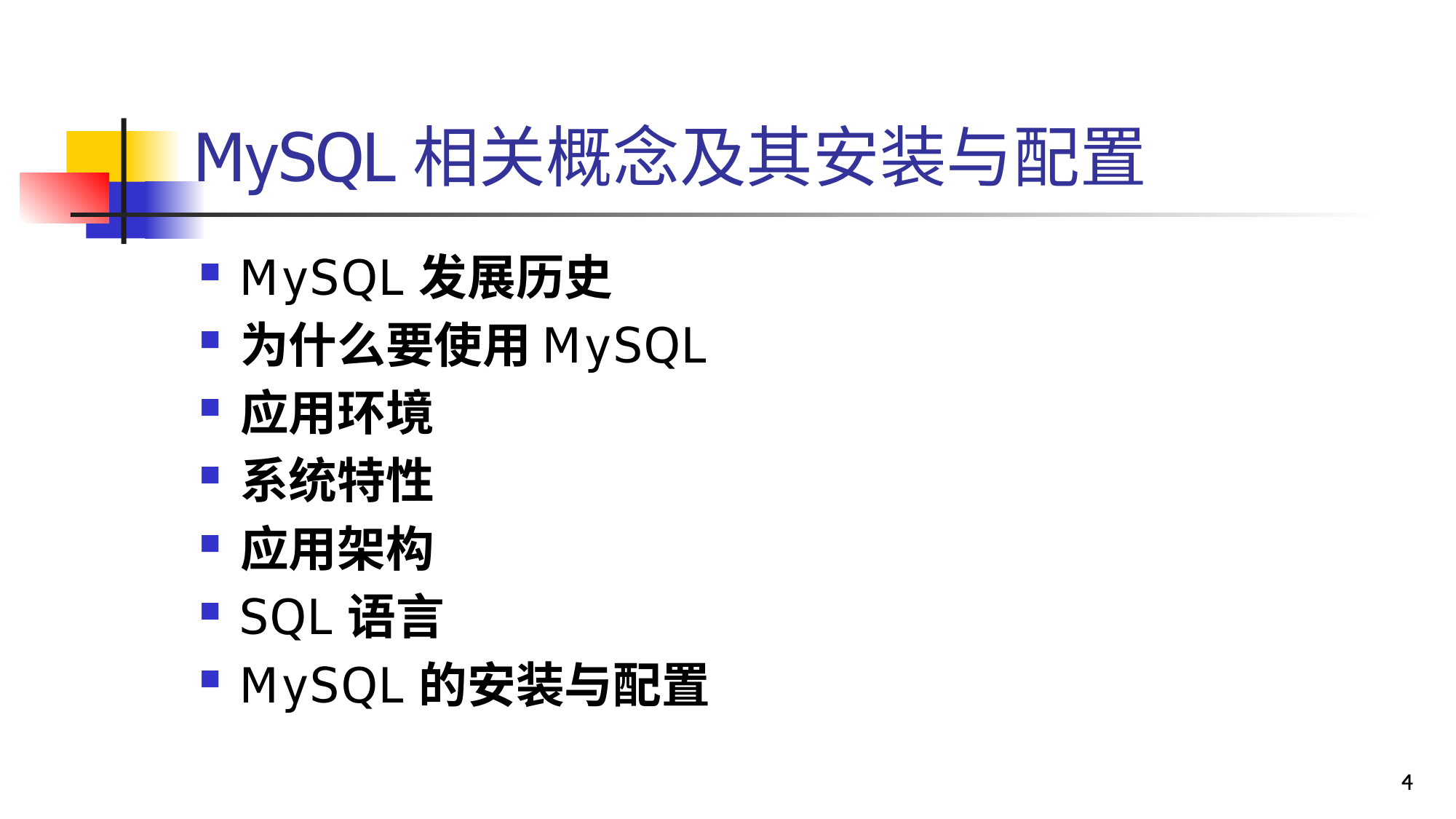

# MySQL相关概念及其安装与配置
MySQL发展历史
为什么要使用MySQL
应用环境
系统特性
应用架构
SQL语言
MySQL的安装与配置
4